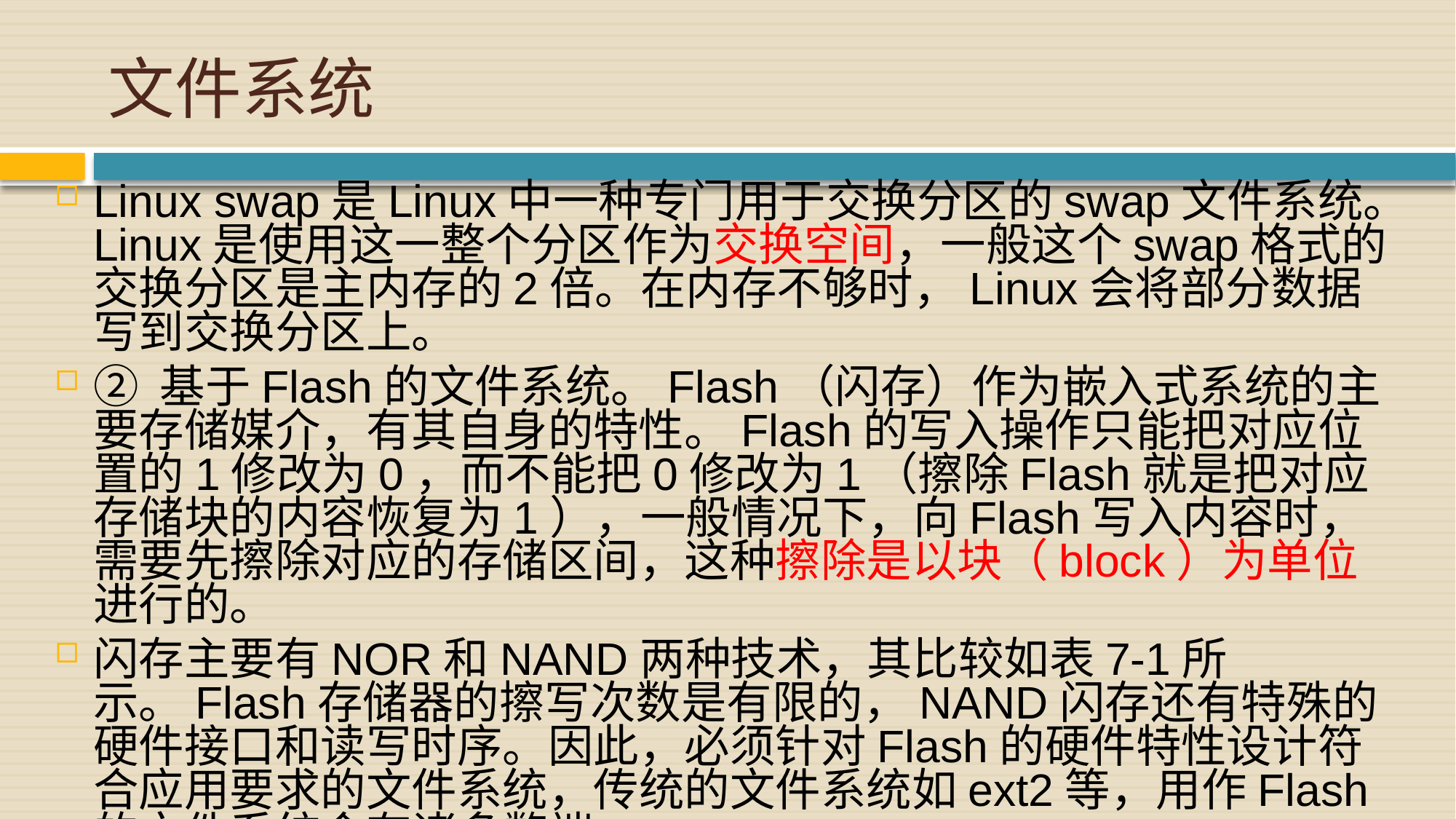

# 文件系统
Linux swap是Linux中一种专门用于交换分区的swap文件系统。Linux是使用这一整个分区作为交换空间，一般这个swap格式的交换分区是主内存的2倍。在内存不够时，Linux会将部分数据写到交换分区上。
② 基于Flash的文件系统。Flash（闪存）作为嵌入式系统的主要存储媒介，有其自身的特性。Flash的写入操作只能把对应位置的1修改为0，而不能把0修改为1（擦除Flash就是把对应存储块的内容恢复为1），一般情况下，向Flash写入内容时，需要先擦除对应的存储区间，这种擦除是以块（block）为单位进行的。
闪存主要有NOR和NAND两种技术，其比较如表7-1所示。Flash存储器的擦写次数是有限的，NAND闪存还有特殊的硬件接口和读写时序。因此，必须针对Flash的硬件特性设计符合应用要求的文件系统，传统的文件系统如ext2等，用作Flash的文件系统会有诸多弊端。